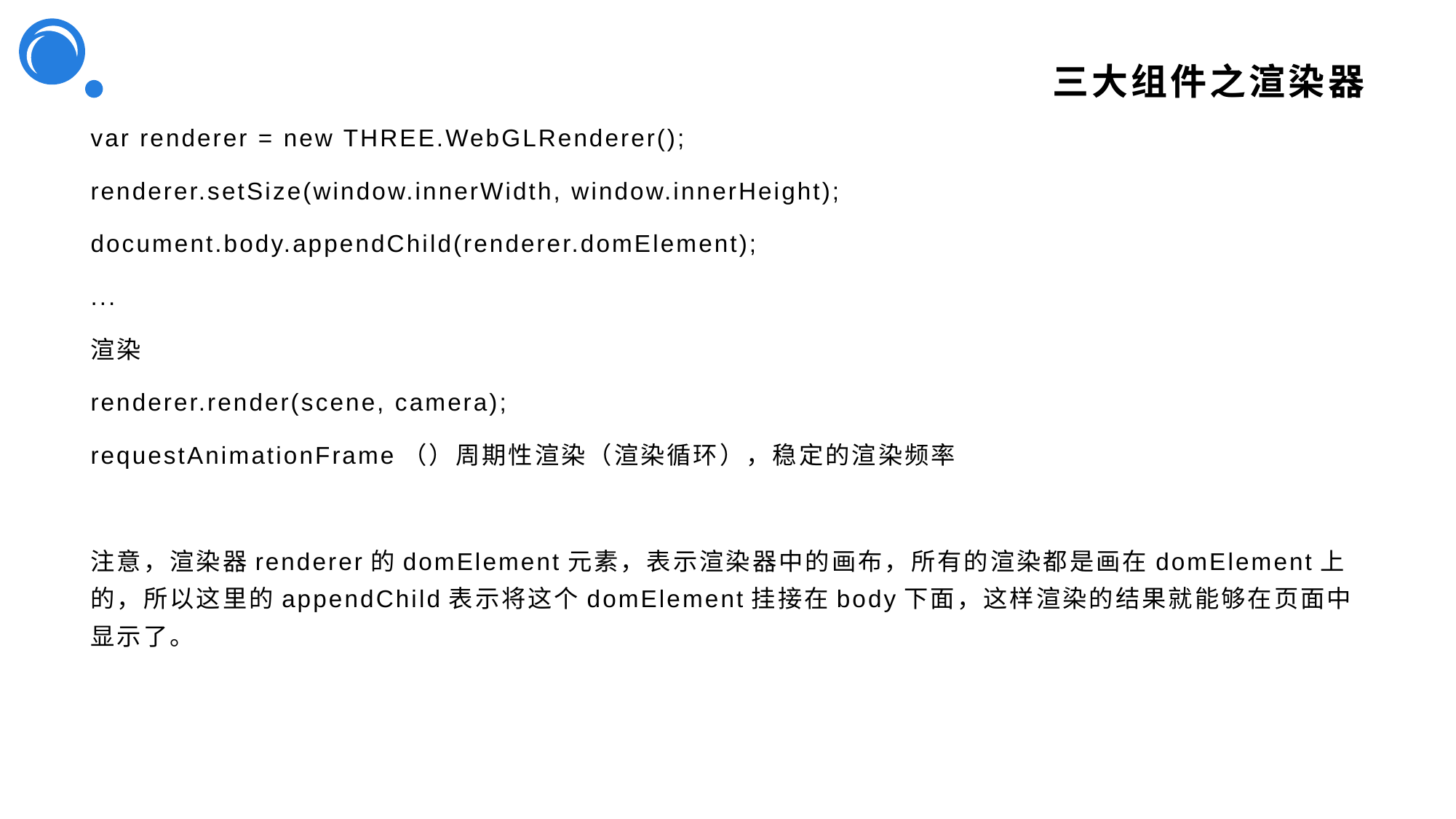

# 三大组件之渲染器
var renderer = new THREE.WebGLRenderer();
renderer.setSize(window.innerWidth, window.innerHeight);
document.body.appendChild(renderer.domElement);
...
渲染
renderer.render(scene, camera);
requestAnimationFrame（）周期性渲染（渲染循环），稳定的渲染频率

注意，渲染器renderer的domElement元素，表示渲染器中的画布，所有的渲染都是画在domElement上的，所以这里的appendChild表示将这个domElement挂接在body下面，这样渲染的结果就能够在页面中显示了。